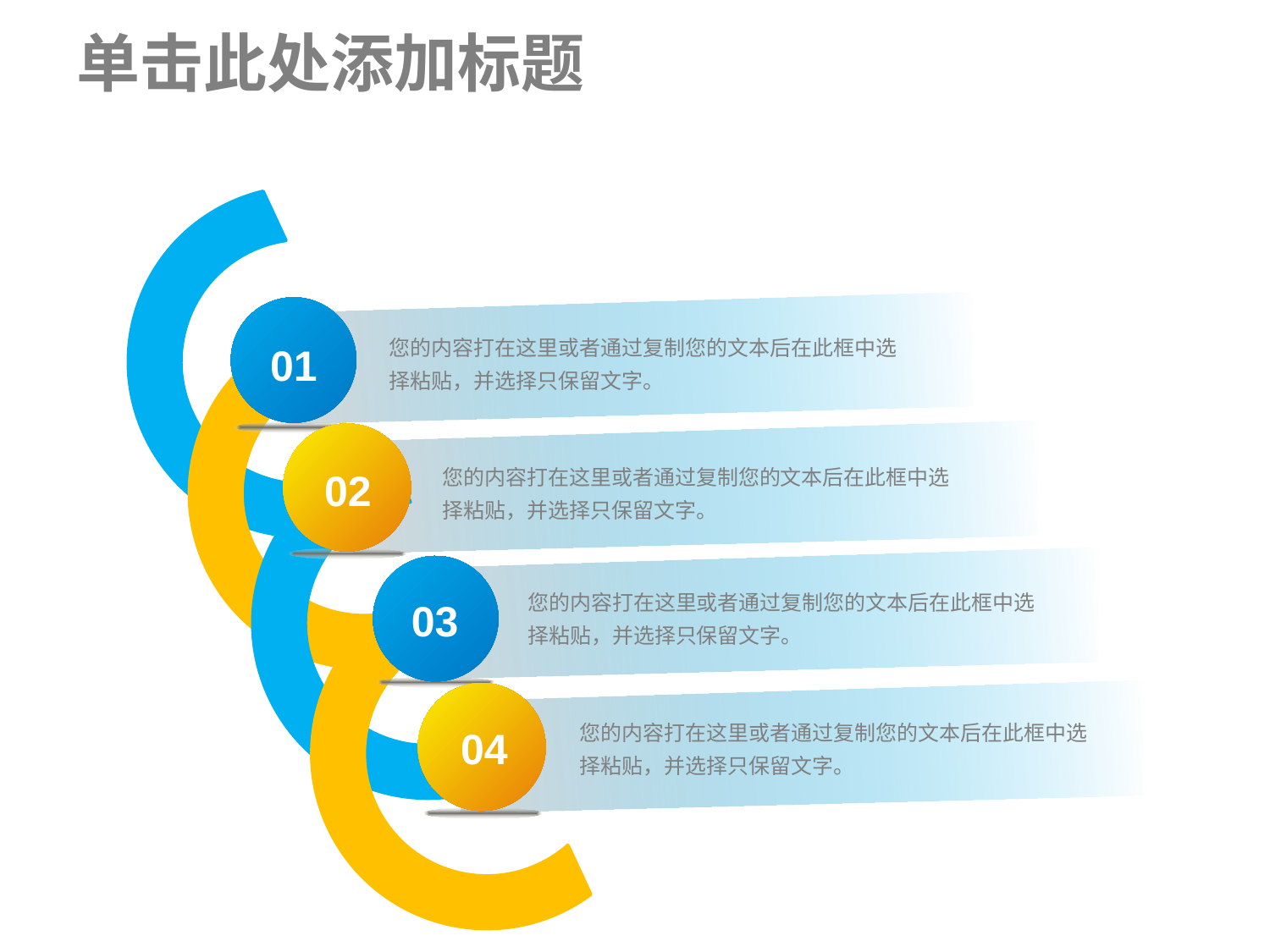

# 单击此处添加标题

您的内容打在这里或者通过复制您的文本后在此框中选择粘贴，并选择只保留文字。
01

您的内容打在这里或者通过复制您的文本后在此框中选择粘贴，并选择只保留文字。
02

您的内容打在这里或者通过复制您的文本后在此框中选择粘贴，并选择只保留文字。
03

您的内容打在这里或者通过复制您的文本后在此框中选择粘贴，并选择只保留文字。
04